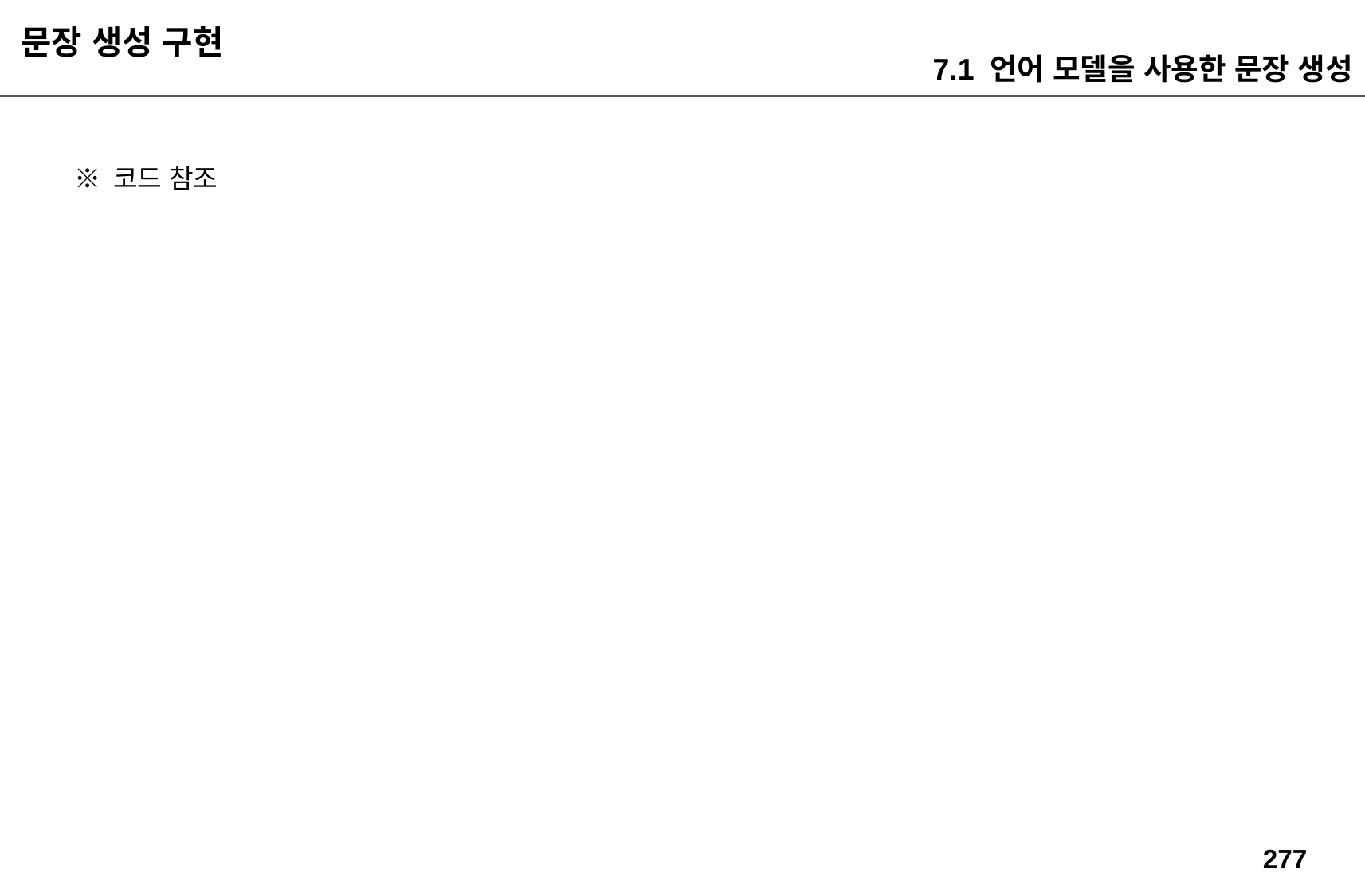

문장 생성 구현
7.1 언어 모델을 사용한 문장 생성
※ 코드 참조